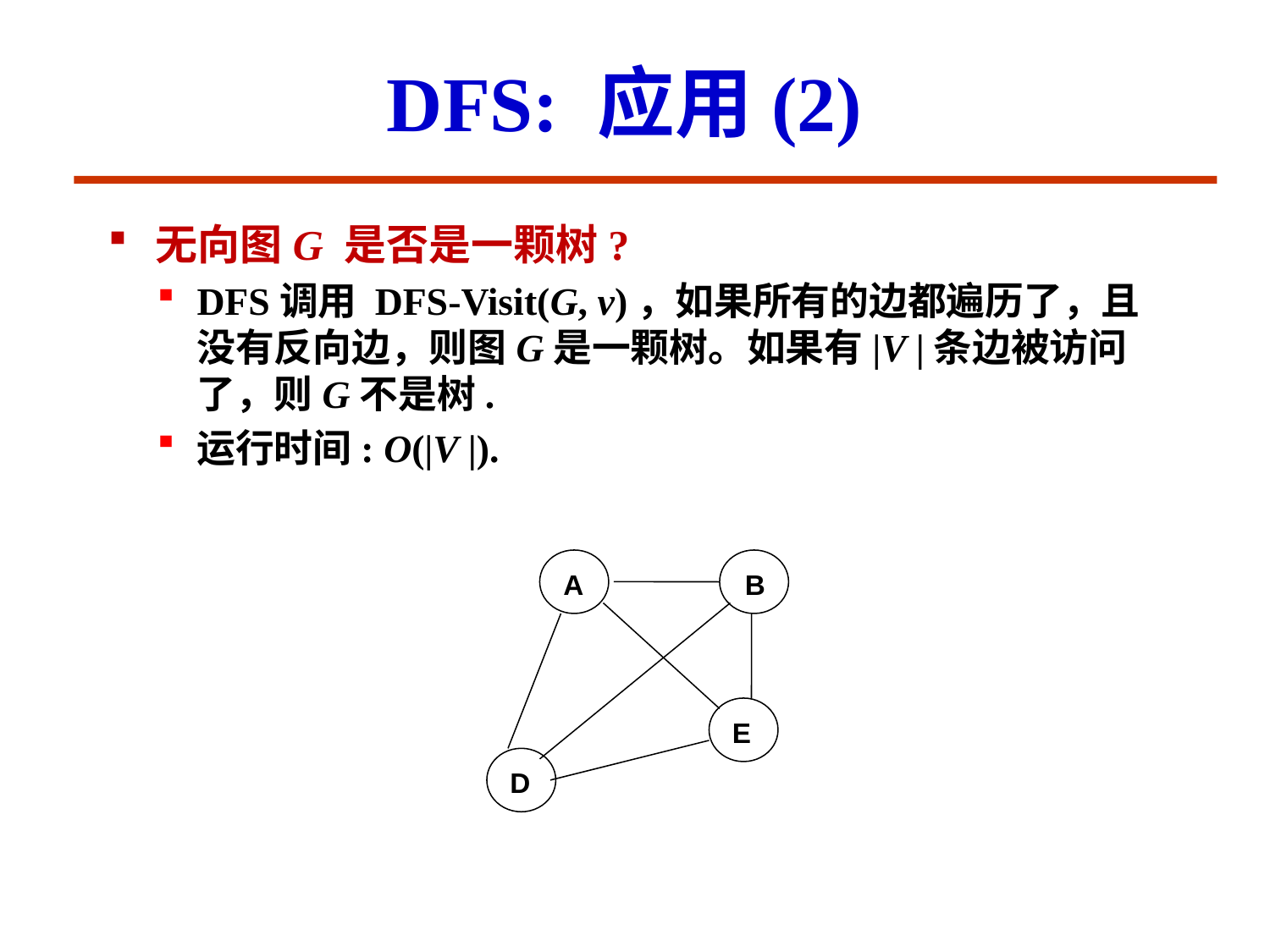

# DFS: 应用(2)
无向图G 是否是一颗树?
DFS调用 DFS-Visit(G, v)，如果所有的边都遍历了，且没有反向边，则图G是一颗树。如果有|V |条边被访问了，则G不是树.
运行时间: O(|V |).

A
B

E

D